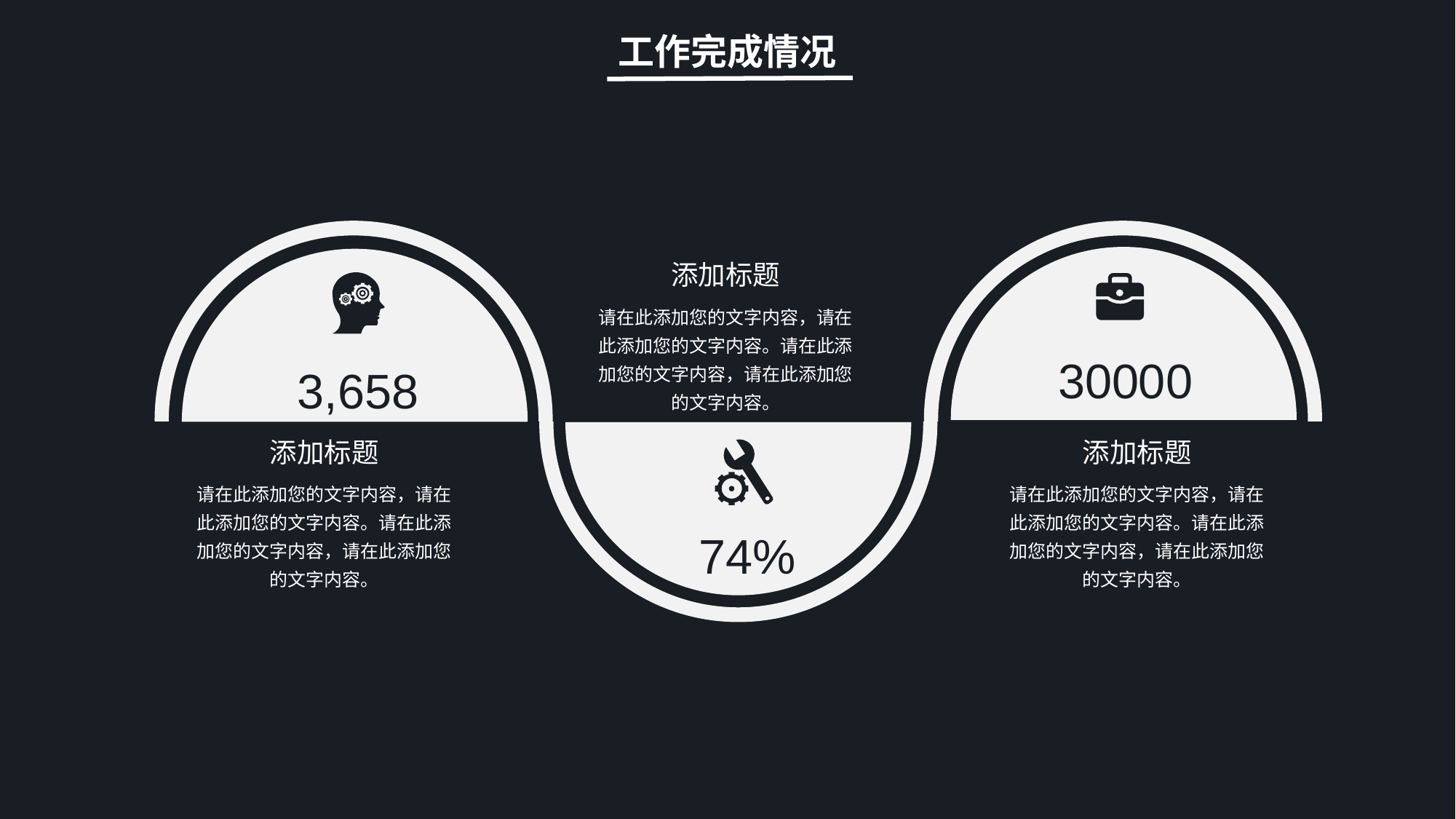

工作完成情况

添加标题

请在此添加您的文字内容，请在此添加您的文字内容。请在此添加您的文字内容，请在此添加您的文字内容。
  30000
  3,658

添加标题
添加标题

请在此添加您的文字内容，请在此添加您的文字内容。请在此添加您的文字内容，请在此添加您的文字内容。
请在此添加您的文字内容，请在此添加您的文字内容。请在此添加您的文字内容，请在此添加您的文字内容。
  74%